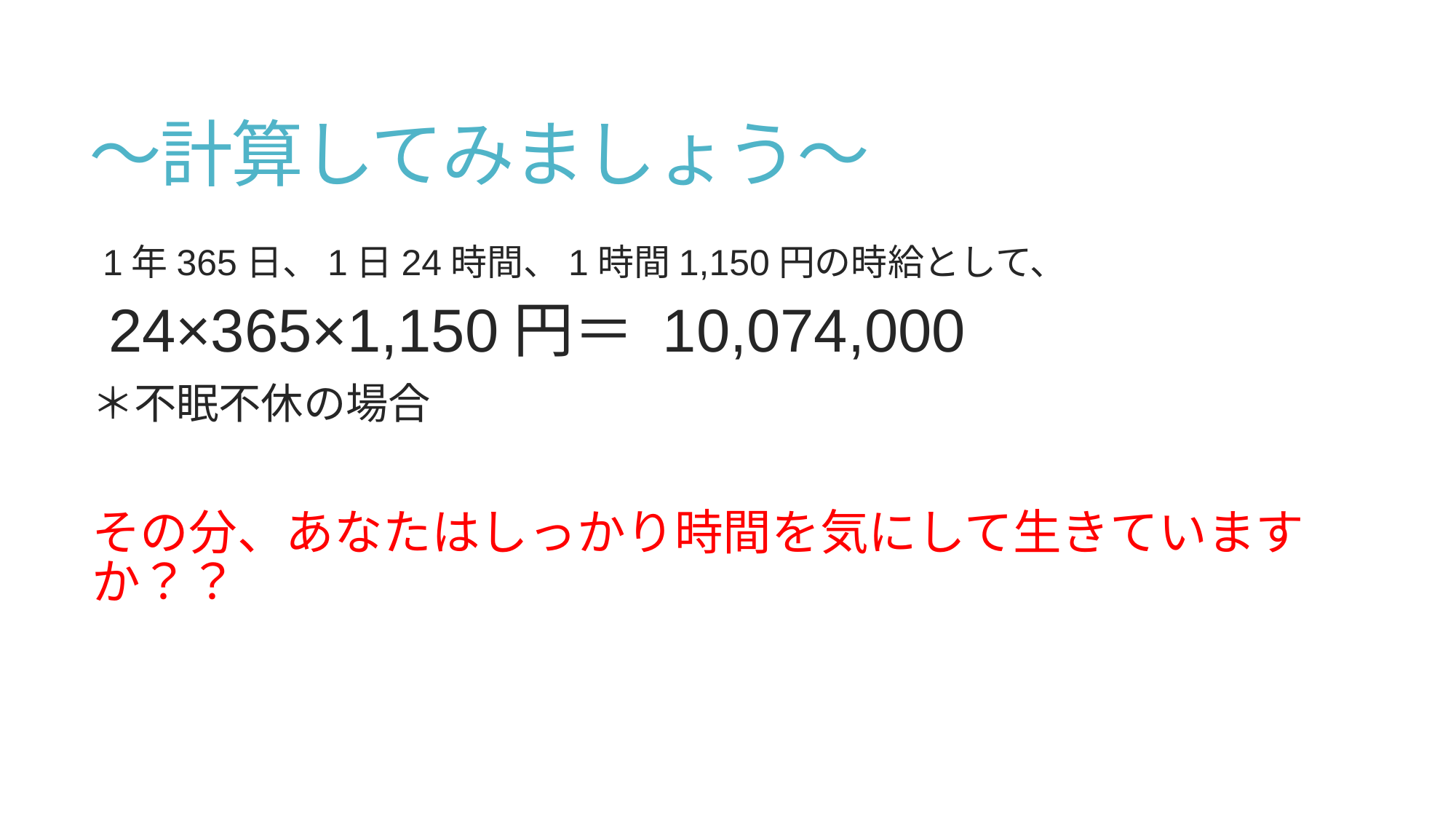

# ～計算してみましょう～
1年365日、1日24時間、1時間1,150円の時給として、
24×365×1,150円＝ 10,074,000
＊不眠不休の場合

その分、あなたはしっかり時間を気にして生きていますか？？